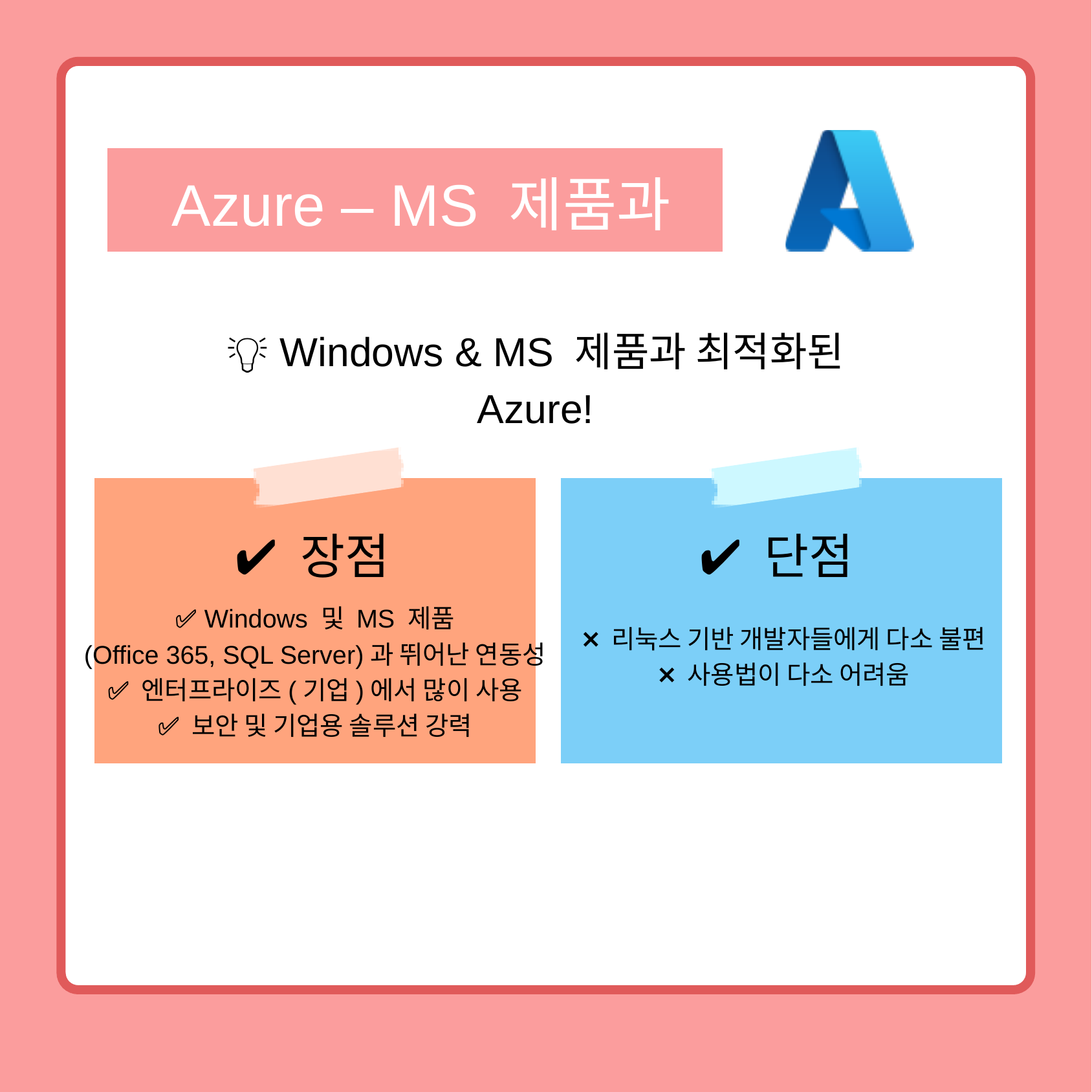

Azure – MS 제품과 찰떡
💡 Windows & MS 제품과 최적화된 Azure!

✔ 장점
✔ 단점
✅ Windows 및 MS 제품
(Office 365, SQL Server)과 뛰어난 연동성
✅ 엔터프라이즈(기업)에서 많이 사용
✅ 보안 및 기업용 솔루션 강력
❌ 리눅스 기반 개발자들에게 다소 불편
❌ 사용법이 다소 어려움
여기는 본문입니다. 사진을 넣으셔도 됩니다 :)
위 소제목 뒤 배경은 소제목의 크기에 맞춰
너비를 조절해주세요! 아래 아이콘은 예시입니다.

IBM Plex Sans KR SemiBold 30pt